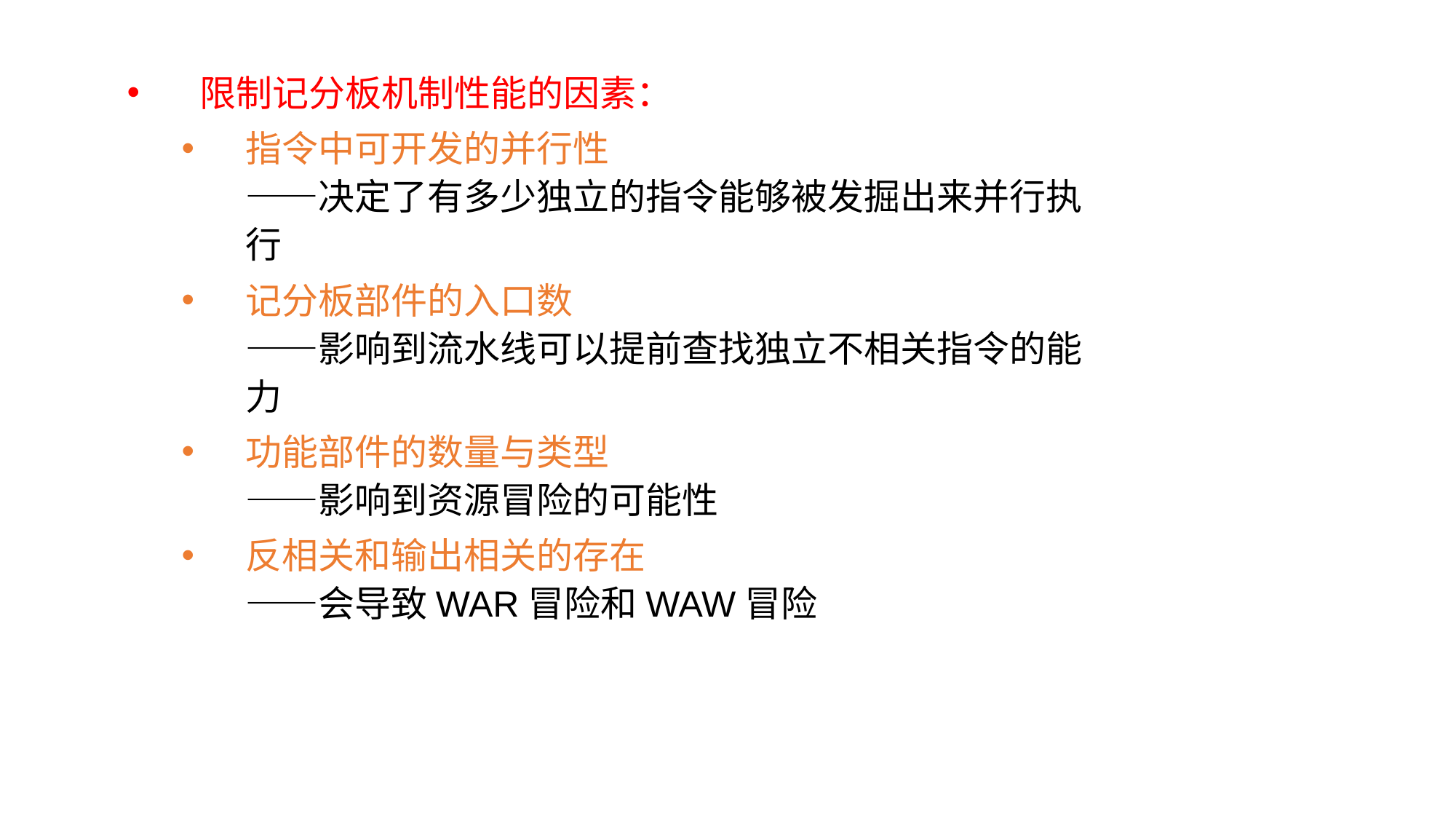

限制记分板机制性能的因素：
指令中可开发的并行性
——决定了有多少独立的指令能够被发掘出来并行执行
记分板部件的入口数
——影响到流水线可以提前查找独立不相关指令的能力
功能部件的数量与类型
——影响到资源冒险的可能性
反相关和输出相关的存在
——会导致WAR冒险和WAW冒险